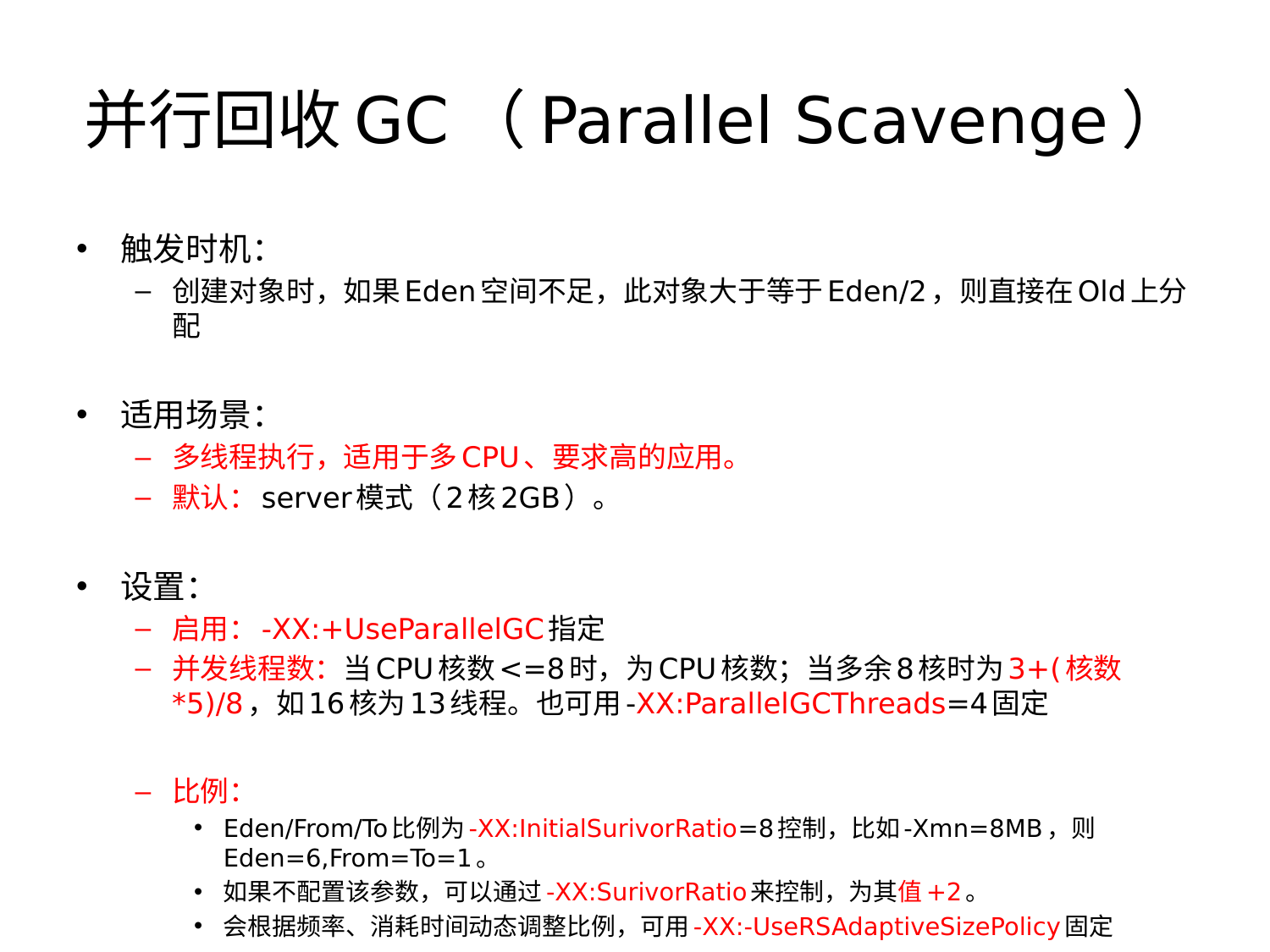

# 并行回收GC（Parallel Scavenge）
触发时机：
创建对象时，如果Eden空间不足，此对象大于等于Eden/2，则直接在Old上分配

适用场景：
多线程执行，适用于多CPU、要求高的应用。
默认：server模式（2核2GB）。

设置：
启用：-XX:+UseParallelGC指定
并发线程数：当CPU核数<=8时，为CPU核数；当多余8核时为3+(核数*5)/8，如16核为13线程。也可用-XX:ParallelGCThreads=4固定

比例：
Eden/From/To比例为-XX:InitialSurivorRatio=8控制，比如-Xmn=8MB，则Eden=6,From=To=1。
如果不配置该参数，可以通过-XX:SurivorRatio来控制，为其值+2。
会根据频率、消耗时间动态调整比例，可用-XX:-UseRSAdaptiveSizePolicy固定